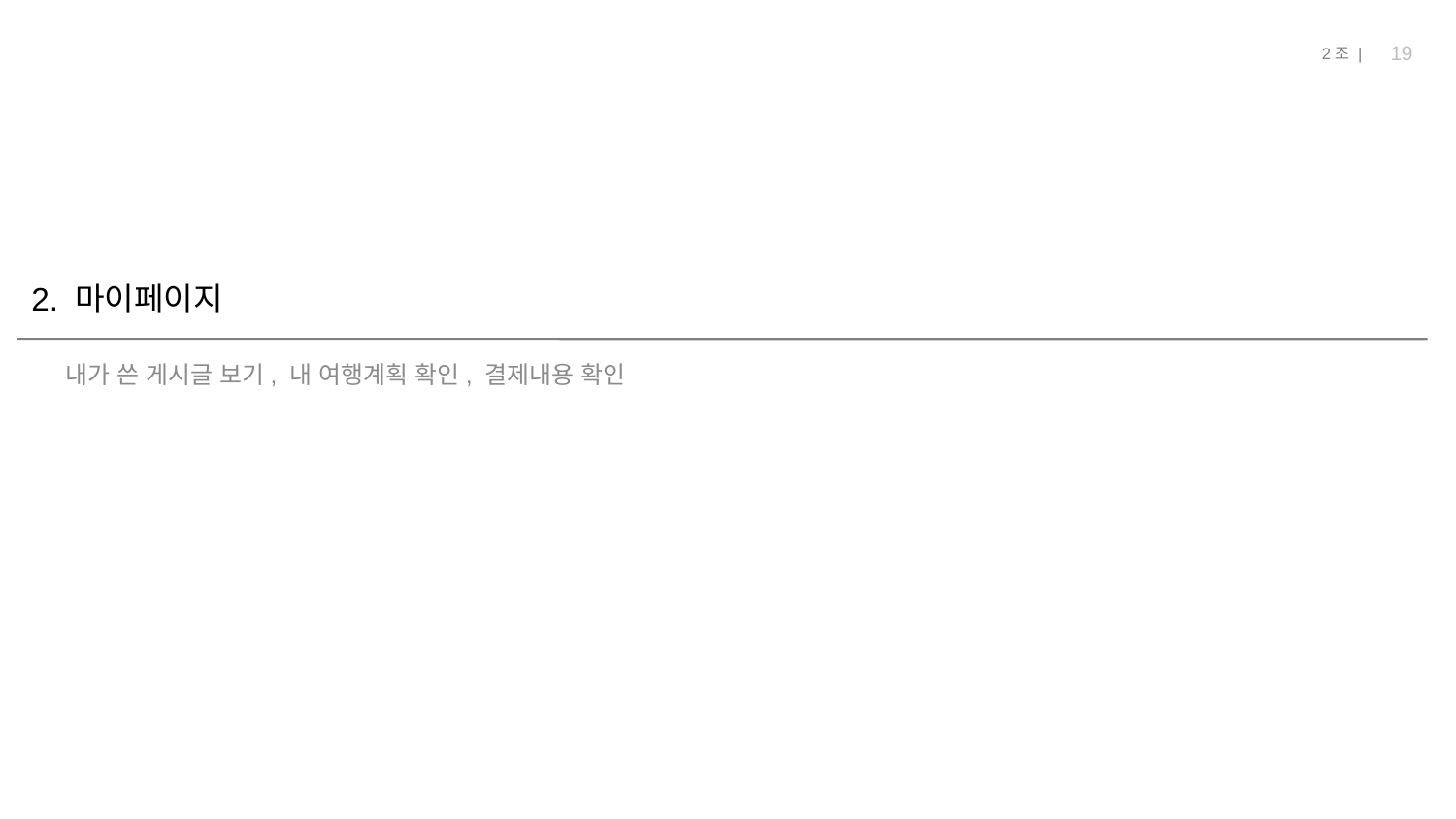

19
# 2. 마이페이지
내가 쓴 게시글 보기, 내 여행계획 확인, 결제내용 확인